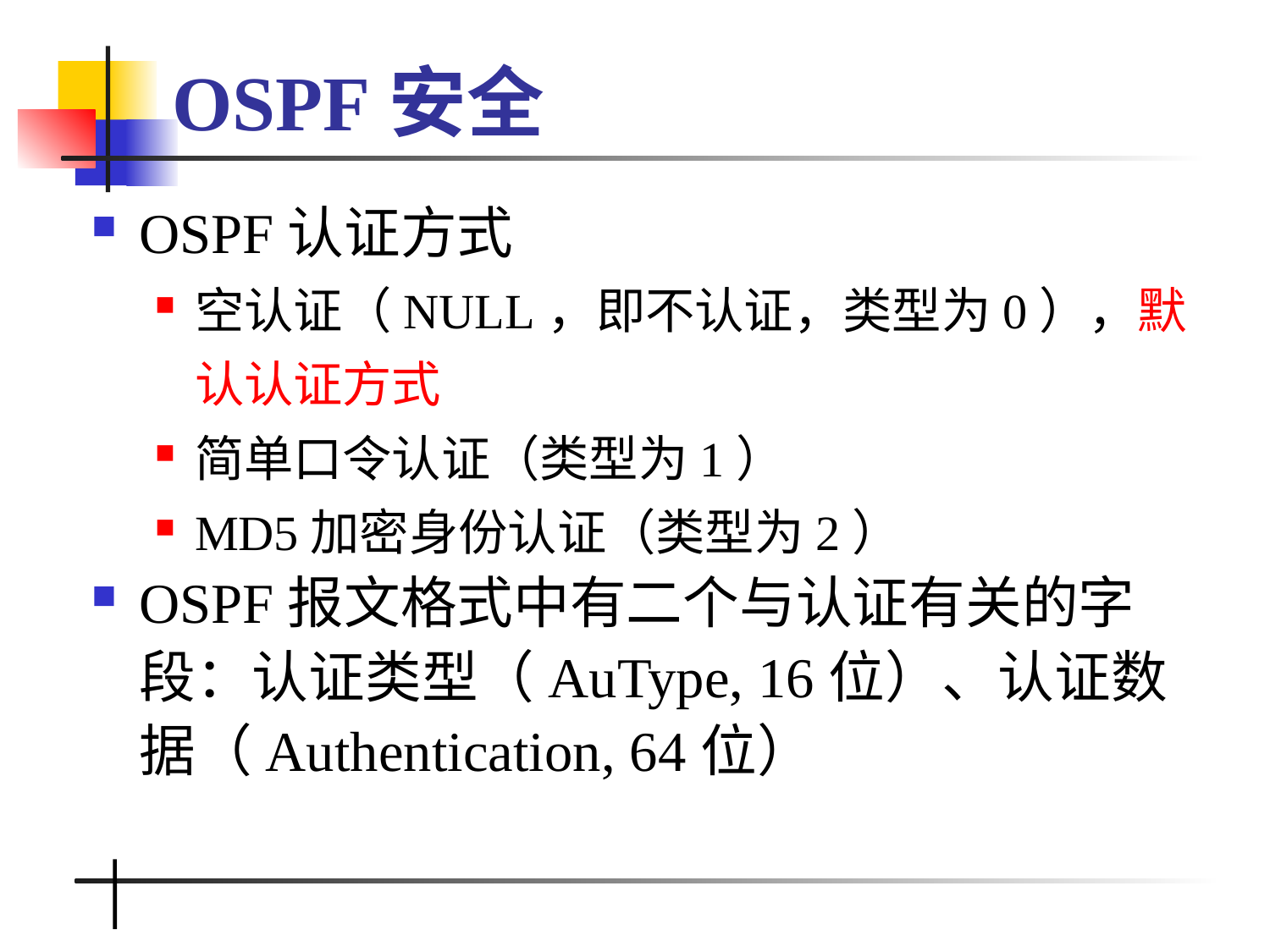

# OSPF安全
OSPF认证方式
空认证（NULL，即不认证，类型为0），默认认证方式
简单口令认证（类型为1）
MD5加密身份认证（类型为2）
OSPF报文格式中有二个与认证有关的字段：认证类型（AuType, 16位）、认证数据（Authentication, 64位）